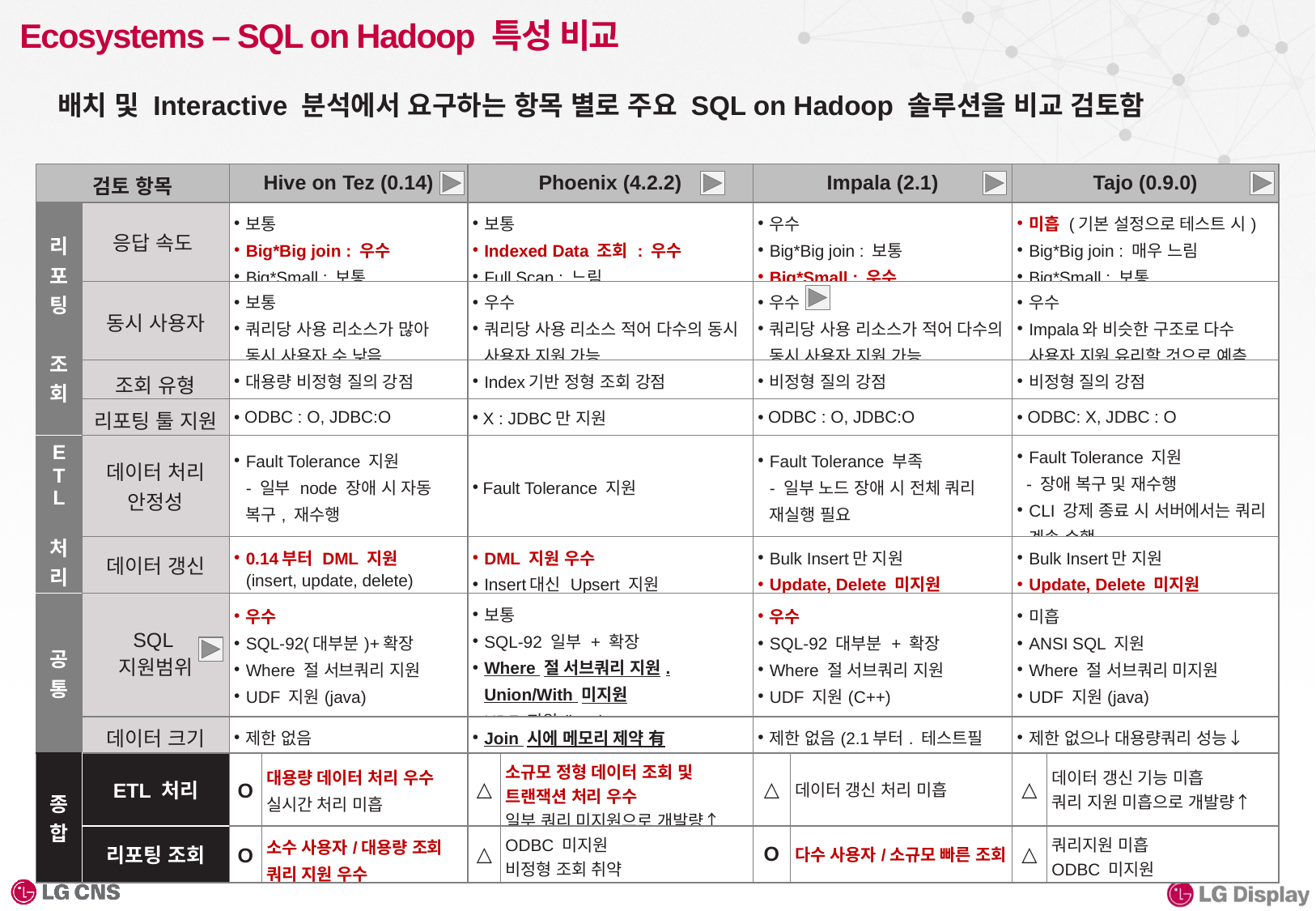

# Ecosystems – SQL on Hadoop 특성 비교
배치 및 Interactive 분석에서 요구하는 항목 별로 주요 SQL on Hadoop 솔루션을 비교 검토함
| 검토 항목 |  | Hive on Tez (0.14) |  | Phoenix (4.2.2) |  | Impala (2.1) |  | Tajo (0.9.0) |  |
| --- | --- | --- | --- | --- | --- | --- | --- | --- | --- |
| 리포팅 조회 | 응답 속도 | 보통 Big\*Big join : 우수 Big\*Small : 보통 |  | 보통 Indexed Data 조회 : 우수 Full Scan : 느림 |  | 우수 Big\*Big join : 보통 Big\*Small : 우수 |  | 미흡 (기본 설정으로 테스트 시) Big\*Big join : 매우 느림 Big\*Small : 보통 |  |
|  | 동시 사용자 | 보통 쿼리당 사용 리소스가 많아 동시 사용자 수 낮음 |  | 우수 쿼리당 사용 리소스 적어 다수의 동시 사용자 지원 가능 |  | 우수 쿼리당 사용 리소스가 적어 다수의 동시 사용자 지원 가능 |  | 우수 Impala와 비슷한 구조로 다수 사용자 지원 유리할 것으로 예측 |  |
|  | 조회 유형 | 대용량 비정형 질의 강점 |  | Index기반 정형 조회 강점 |  | 비정형 질의 강점 |  | 비정형 질의 강점 |  |
|  | 리포팅 툴 지원 | ODBC : O, JDBC:O |  | X : JDBC만 지원 |  | ODBC : O, JDBC:O |  | ODBC: X, JDBC : O |  |
| ETL 처리 | 데이터 처리 안정성 | Fault Tolerance 지원 - 일부 node 장애 시 자동 복구, 재수행 |  | Fault Tolerance 지원 |  | Fault Tolerance 부족 - 일부 노드 장애 시 전체 쿼리 재실행 필요 |  | Fault Tolerance 지원 - 장애 복구 및 재수행 CLI 강제 종료 시 서버에서는 쿼리 계속 수행 |  |
|  | 데이터 갱신 | 0.14부터 DML 지원 (insert, update, delete) |  | DML 지원 우수 Insert대신 Upsert 지원 |  | Bulk Insert만 지원 Update, Delete 미지원 |  | Bulk Insert만 지원 Update, Delete 미지원 |  |
| 공통 | SQL 지원범위 | 우수 SQL-92(대부분)+확장 Where 절 서브쿼리 지원 UDF 지원(java) |  | 보통 SQL-92 일부 + 확장 Where 절 서브쿼리 지원. Union/With 미지원 UDF 지원(java) |  | 우수 SQL-92 대부분 + 확장 Where 절 서브쿼리 지원 UDF 지원(C++) |  | 미흡 ANSI SQL 지원 Where 절 서브쿼리 미지원 UDF 지원(java) |  |
|  | 데이터 크기 | 제한 없음 |  | Join 시에 메모리 제약 有 |  | 제한 없음(2.1부터. 테스트필요) |  | 제한 없으나 대용량쿼리 성능↓ |  |
| 종합 | ETL 처리 | O | 대용량 데이터 처리 우수 실시간 처리 미흡 | △ | 소규모 정형 데이터 조회 및 트랜잭션 처리 우수 일부 쿼리 미지원으로 개발량↑ | △ | 데이터 갱신 처리 미흡 | △ | 데이터 갱신 기능 미흡 쿼리 지원 미흡으로 개발량↑ |
|  | 리포팅 조회 | O | 소수 사용자/대용량 조회 쿼리 지원 우수 | △ | ODBC 미지원 비정형 조회 취약 | O | 다수 사용자/소규모 빠른 조회 | △ | 쿼리지원 미흡 ODBC 미지원 |